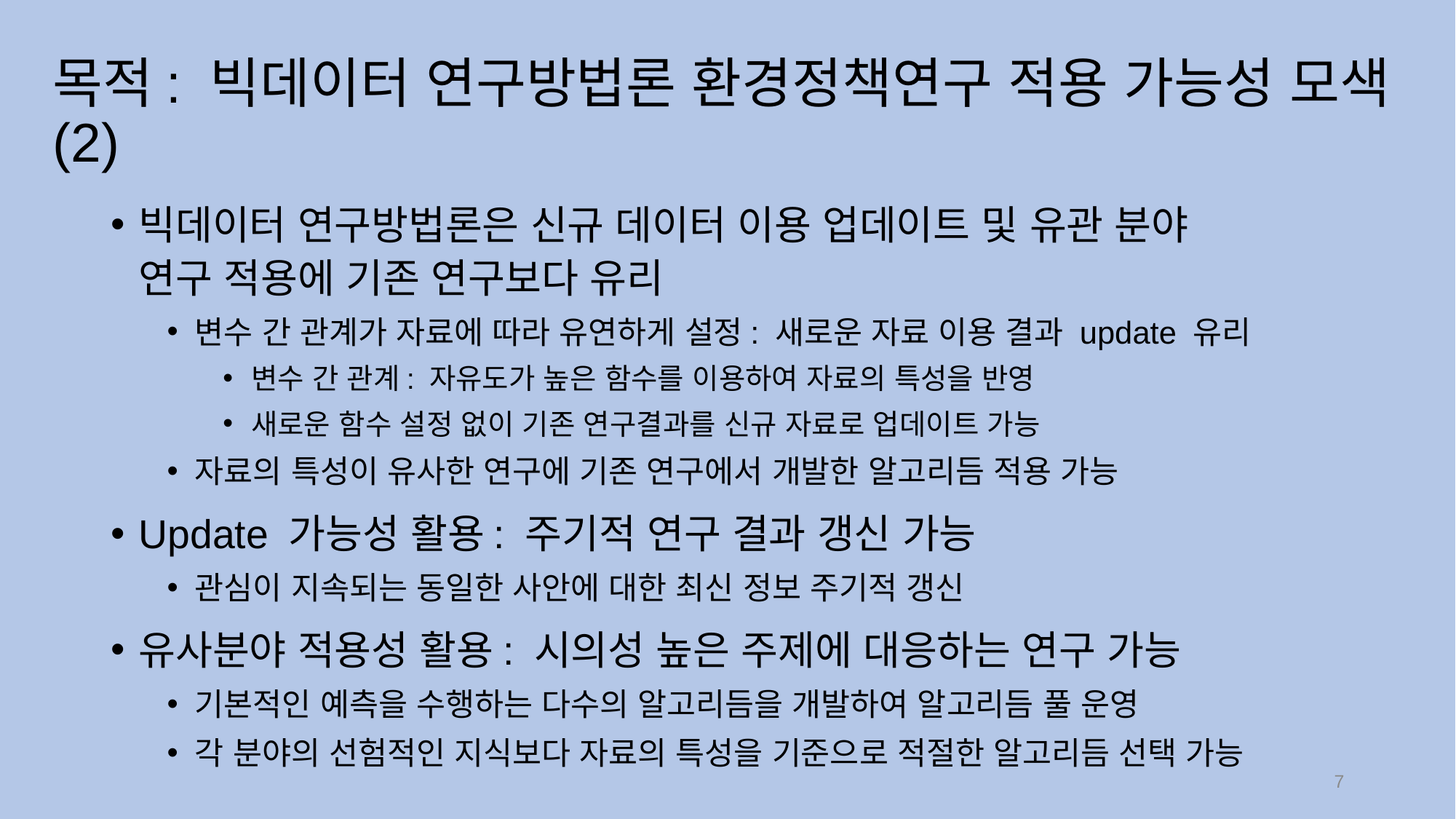

# 목적: 빅데이터 연구방법론 환경정책연구 적용 가능성 모색(2)
빅데이터 연구방법론은 신규 데이터 이용 업데이트 및 유관 분야
연구 적용에 기존 연구보다 유리
변수 간 관계가 자료에 따라 유연하게 설정: 새로운 자료 이용 결과 update 유리
변수 간 관계: 자유도가 높은 함수를 이용하여 자료의 특성을 반영
새로운 함수 설정 없이 기존 연구결과를 신규 자료로 업데이트 가능
자료의 특성이 유사한 연구에 기존 연구에서 개발한 알고리듬 적용 가능
Update 가능성 활용: 주기적 연구 결과 갱신 가능
관심이 지속되는 동일한 사안에 대한 최신 정보 주기적 갱신
유사분야 적용성 활용: 시의성 높은 주제에 대응하는 연구 가능
기본적인 예측을 수행하는 다수의 알고리듬을 개발하여 알고리듬 풀 운영
각 분야의 선험적인 지식보다 자료의 특성을 기준으로 적절한 알고리듬 선택 가능
7